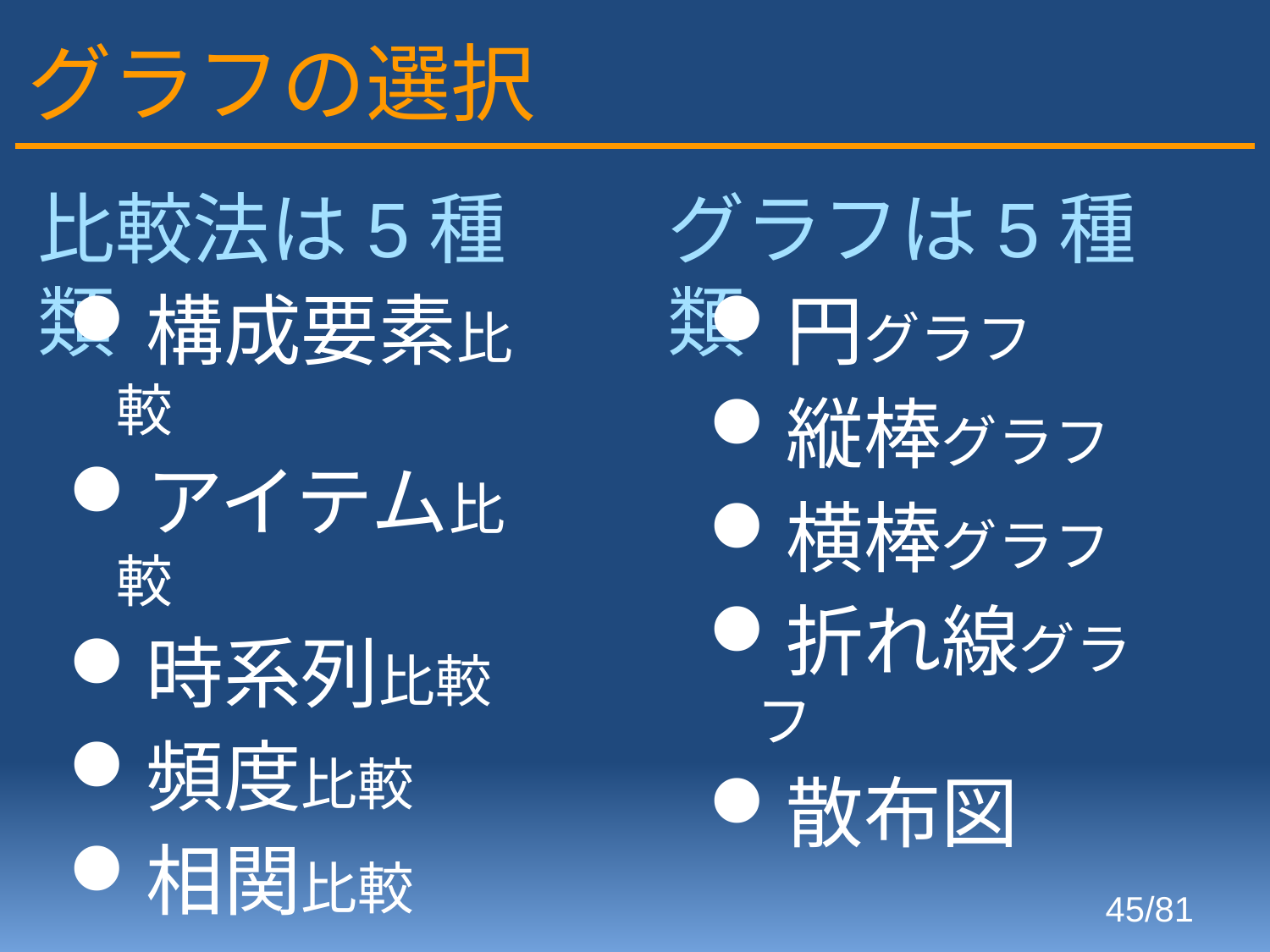

# グラフの選択
比較法は5種類
グラフは5種類
構成要素比較
アイテム比較
時系列比較
頻度比較
相関比較
円グラフ
縦棒グラフ
横棒グラフ
折れ線グラフ
散布図
45/81